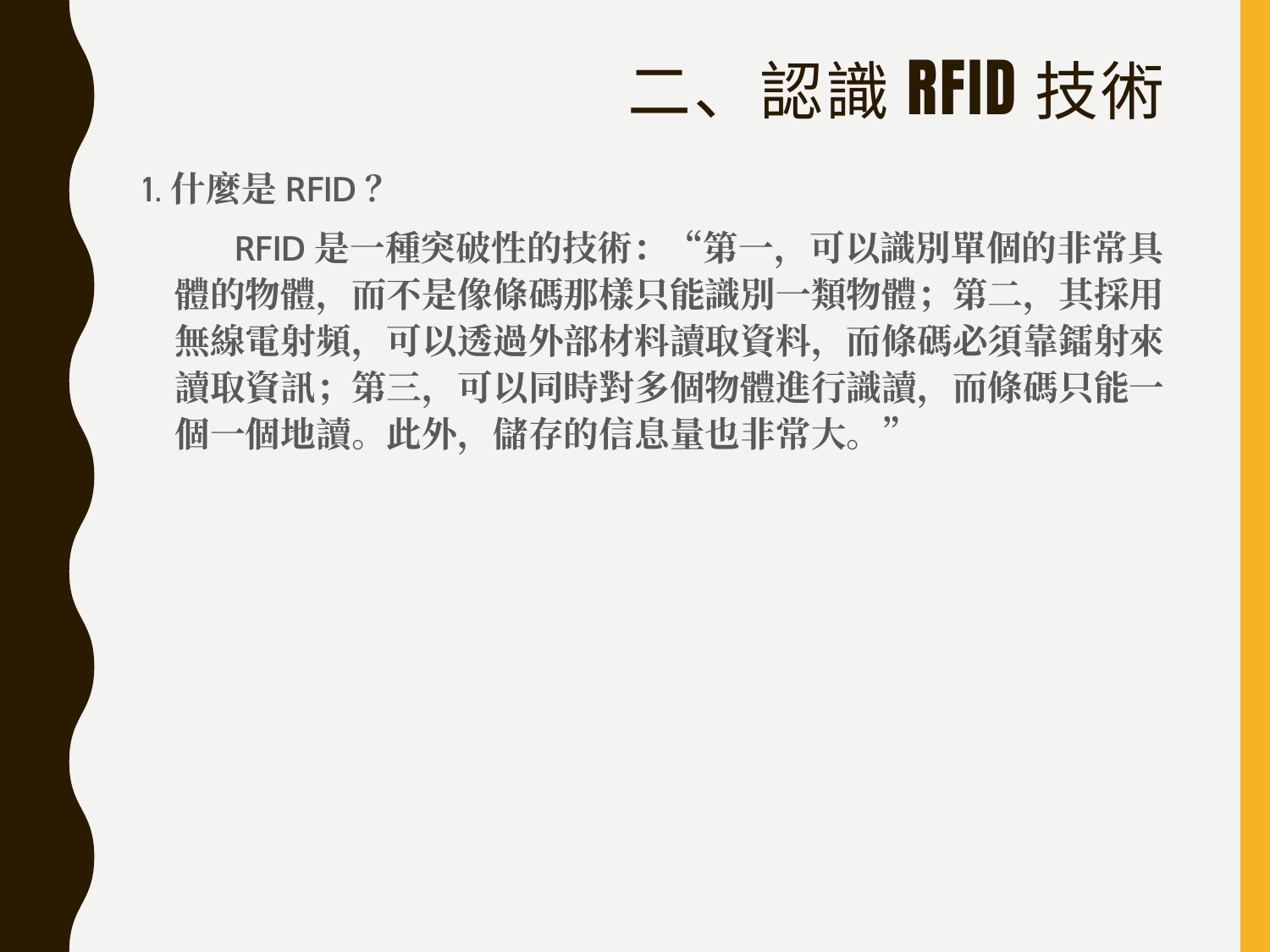

# 二、認識RFID技術
1.什麼是RFID？
        RFID是一種突破性的技術：“第一，可以識別單個的非常具體的物體，而不是像條碼那樣只能識別一類物體；第二，其採用無線電射頻，可以透過外部材料讀取資料，而條碼必須靠鐳射來讀取資訊；第三，可以同時對多個物體進行識讀，而條碼只能一個一個地讀。此外，儲存的信息量也非常大。”